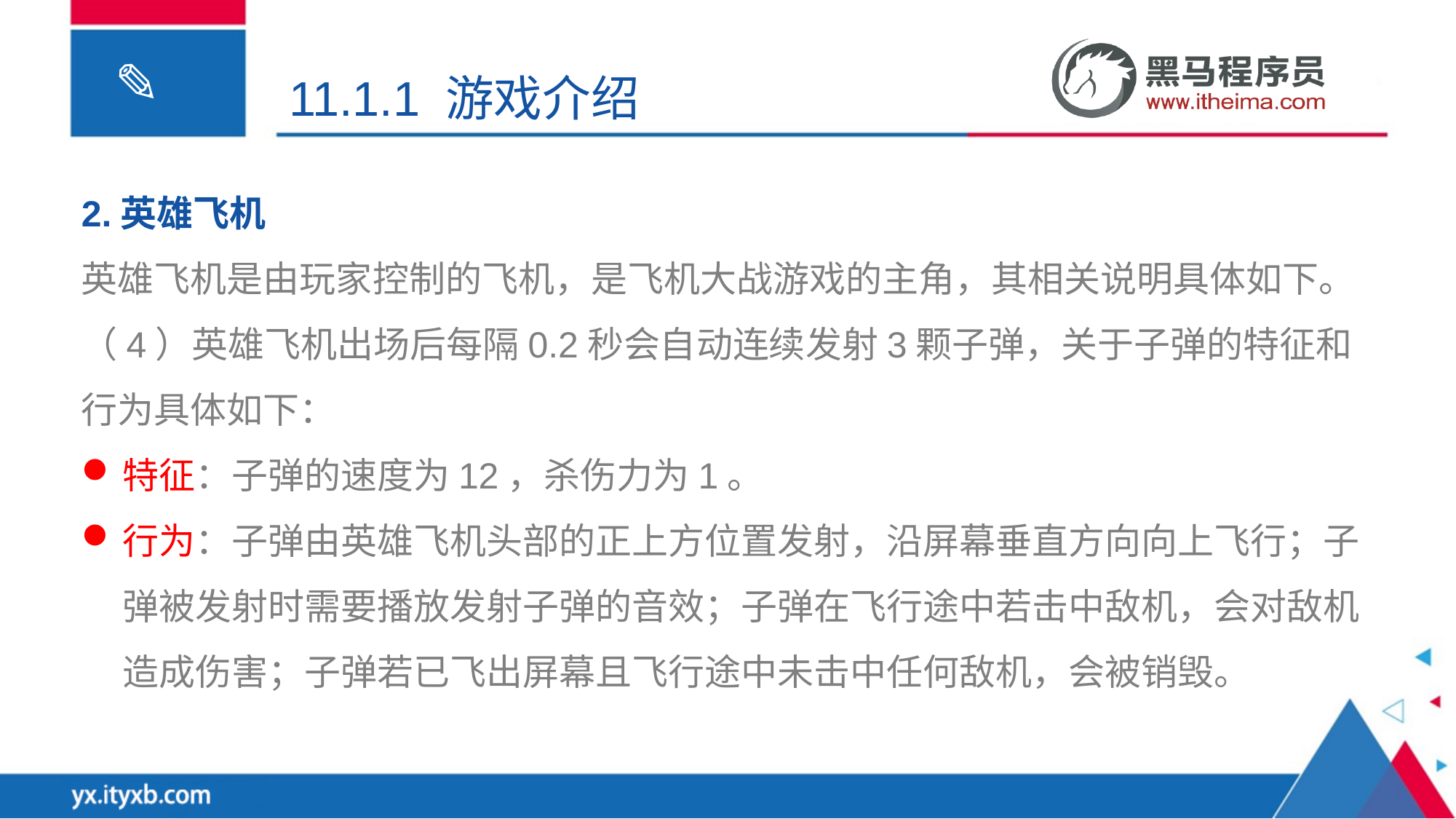

11.1.1 游戏介绍
2.英雄飞机
英雄飞机是由玩家控制的飞机，是飞机大战游戏的主角，其相关说明具体如下。
（4）英雄飞机出场后每隔0.2秒会自动连续发射3颗子弹，关于子弹的特征和行为具体如下：
特征：子弹的速度为12，杀伤力为1。
行为：子弹由英雄飞机头部的正上方位置发射，沿屏幕垂直方向向上飞行；子弹被发射时需要播放发射子弹的音效；子弹在飞行途中若击中敌机，会对敌机造成伤害；子弹若已飞出屏幕且飞行途中未击中任何敌机，会被销毁。